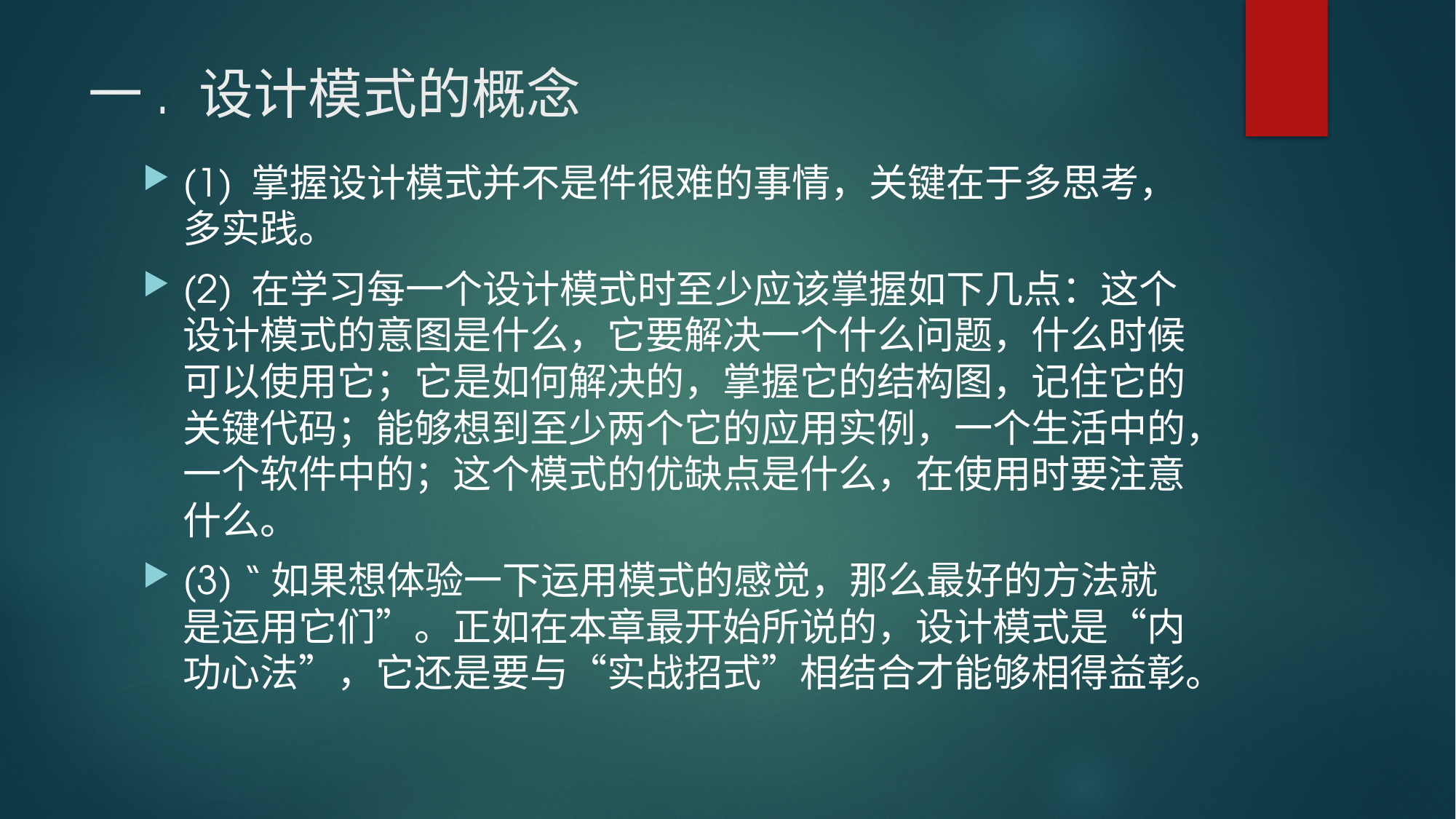

# 一. 设计模式的概念
(1) 掌握设计模式并不是件很难的事情，关键在于多思考，多实践。
(2) 在学习每一个设计模式时至少应该掌握如下几点：这个设计模式的意图是什么，它要解决一个什么问题，什么时候可以使用它；它是如何解决的，掌握它的结构图，记住它的关键代码；能够想到至少两个它的应用实例，一个生活中的，一个软件中的；这个模式的优缺点是什么，在使用时要注意什么。
(3) “如果想体验一下运用模式的感觉，那么最好的方法就是运用它们”。正如在本章最开始所说的，设计模式是“内功心法”，它还是要与“实战招式”相结合才能够相得益彰。